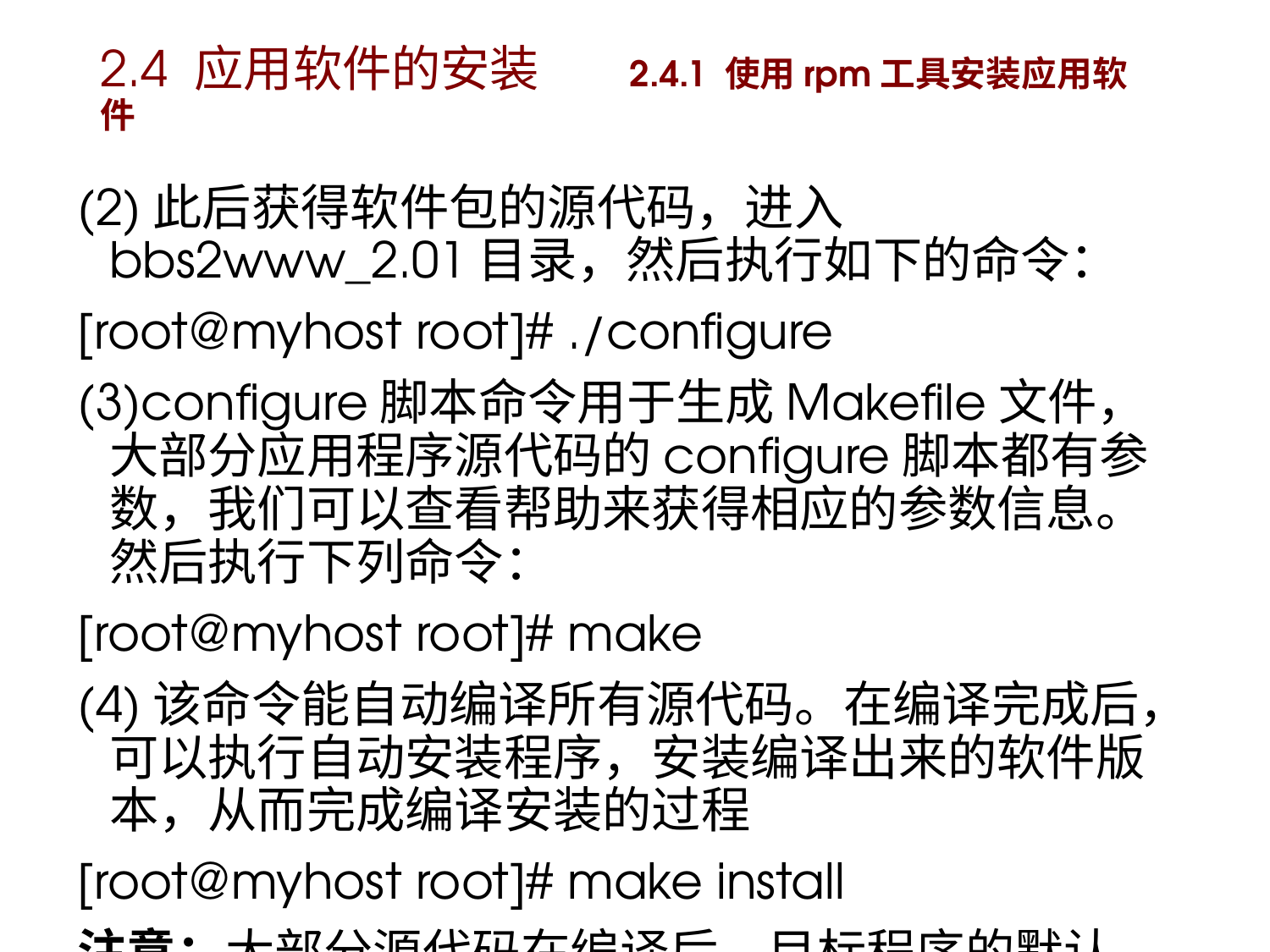

# 2.4 应用软件的安装	 2.4.1 使用rpm工具安装应用软件
(2)此后获得软件包的源代码，进入bbs2www_2.01目录，然后执行如下的命令：
[root@myhost root]# ./configure
(3)configure脚本命令用于生成Makefile文件，大部分应用程序源代码的configure脚本都有参数，我们可以查看帮助来获得相应的参数信息。然后执行下列命令：
[root@myhost root]# make
(4)该命令能自动编译所有源代码。在编译完成后，可以执行自动安装程序，安装编译出来的软件版本，从而完成编译安装的过程
[root@myhost root]# make install
注意：大部分源代码在编译后，目标程序的默认安装路径是/usr/local，相应的配置文件位置在/usr/local/etc或/usr/local/***/etc中。